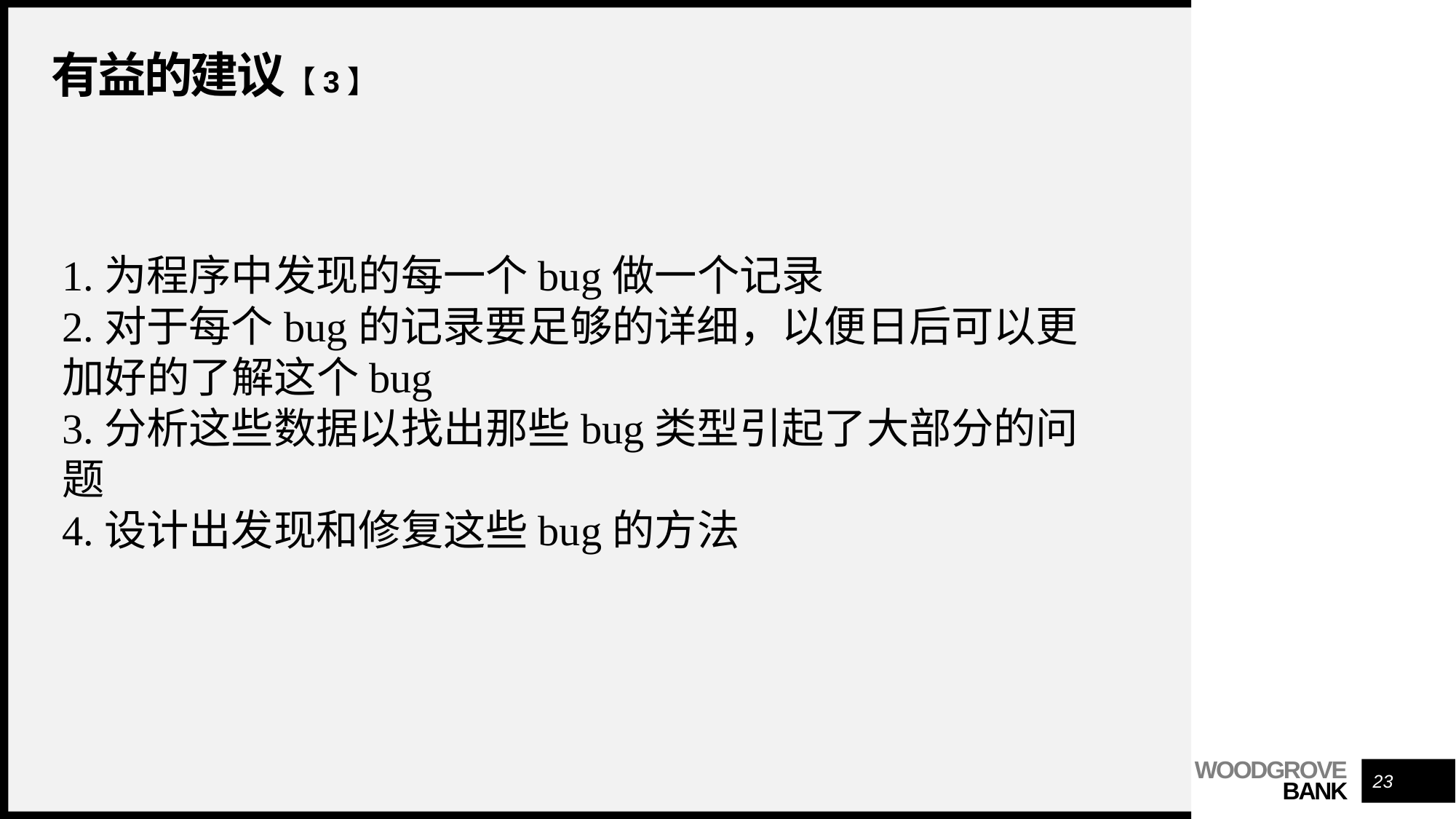

# 有益的建议【3】
1.为程序中发现的每一个bug做一个记录
2.对于每个bug的记录要足够的详细，以便日后可以更加好的了解这个bug
3.分析这些数据以找出那些bug类型引起了大部分的问题
4.设计出发现和修复这些bug的方法
23